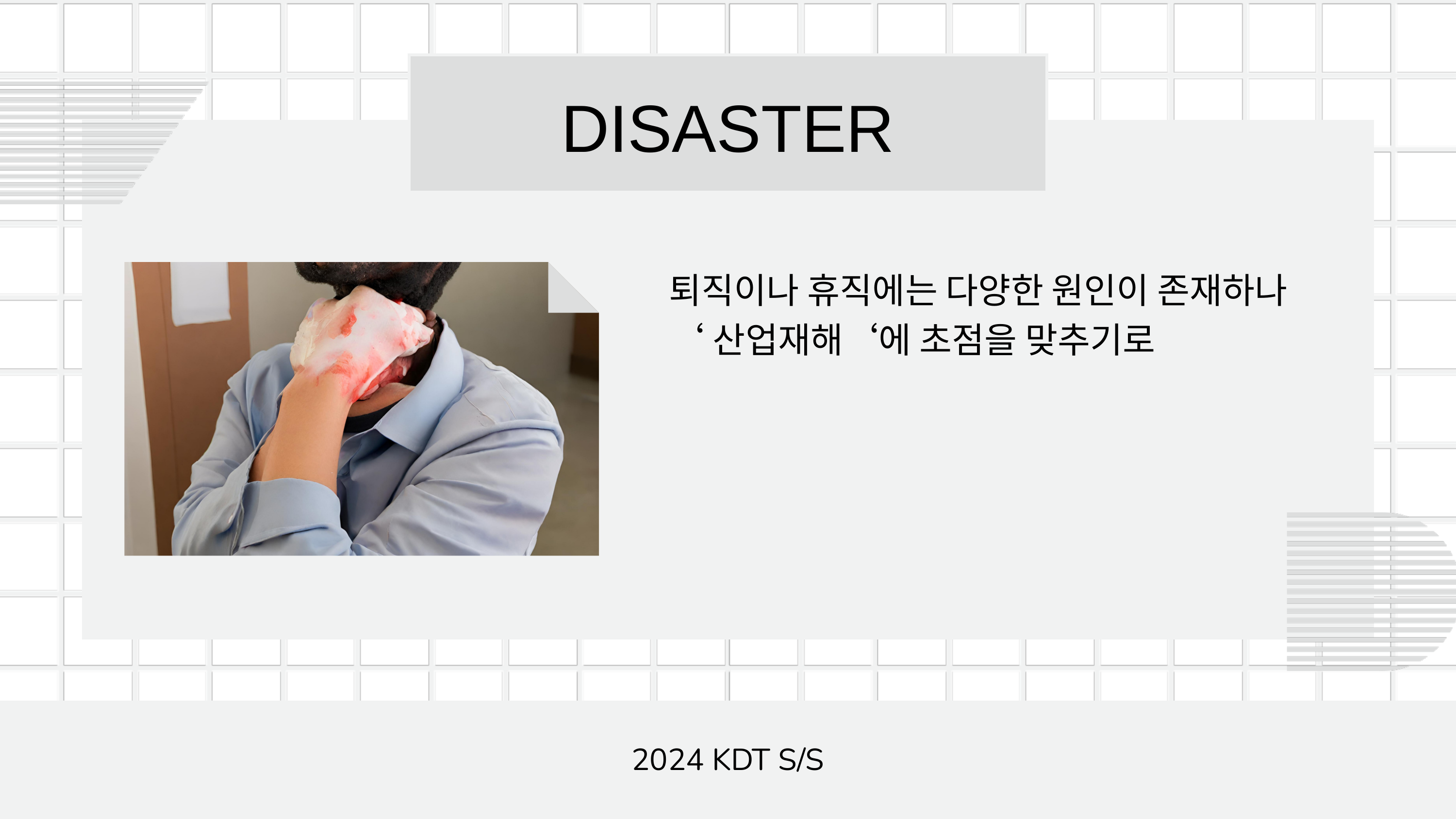

DISASTER

퇴직이나 휴직에는 다양한 원인이 존재하나
‘산업재해‘에 초점을 맞추기로

2024 KDT S/S